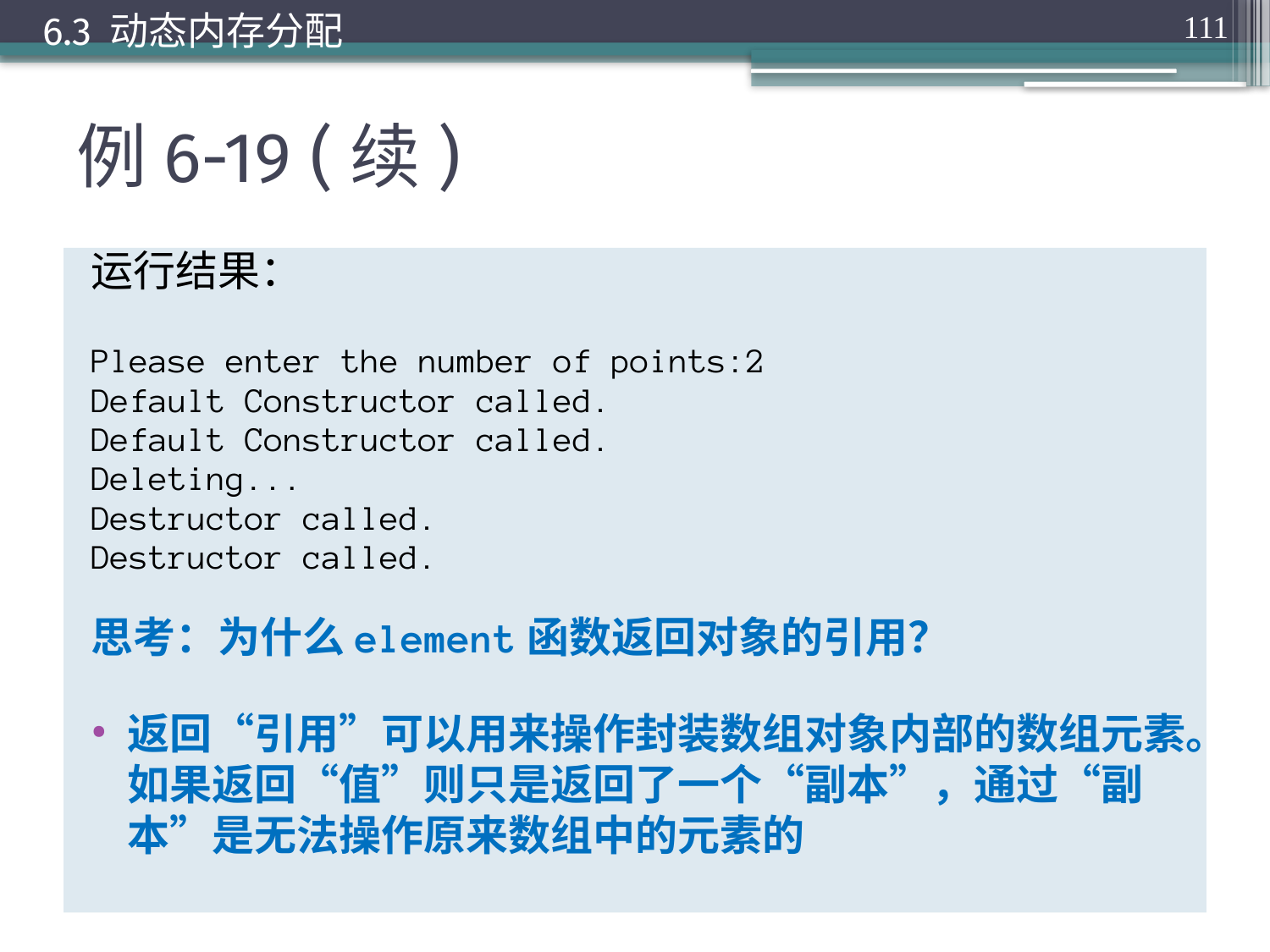

6.3 动态内存分配
111
# 例6-19 (续)
运行结果：

Please enter the number of points:2
Default Constructor called.
Default Constructor called.
Deleting...
Destructor called.
Destructor called.

思考：为什么element函数返回对象的引用？

返回“引用”可以用来操作封装数组对象内部的数组元素。如果返回“值”则只是返回了一个“副本”，通过“副本”是无法操作原来数组中的元素的